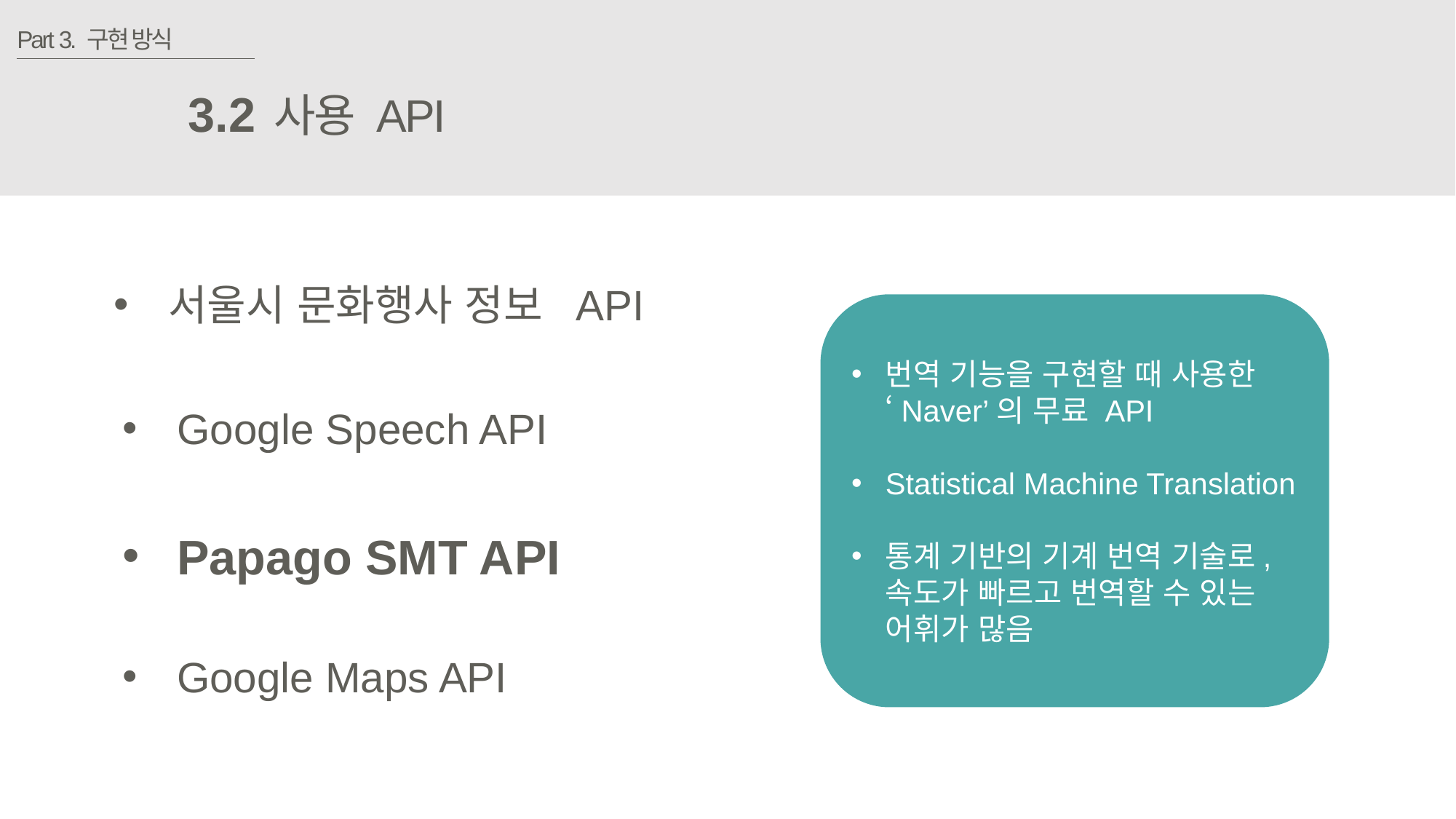

Part 3. 구현 방식
3.2
사용 API
서울시 문화행사 정보  API
번역 기능을 구현할 때 사용한 ‘Naver’의 무료 API
Statistical Machine Translation
통계 기반의 기계 번역 기술로, 속도가 빠르고 번역할 수 있는 어휘가 많음
Google Speech API
Papago SMT API
Google Maps API